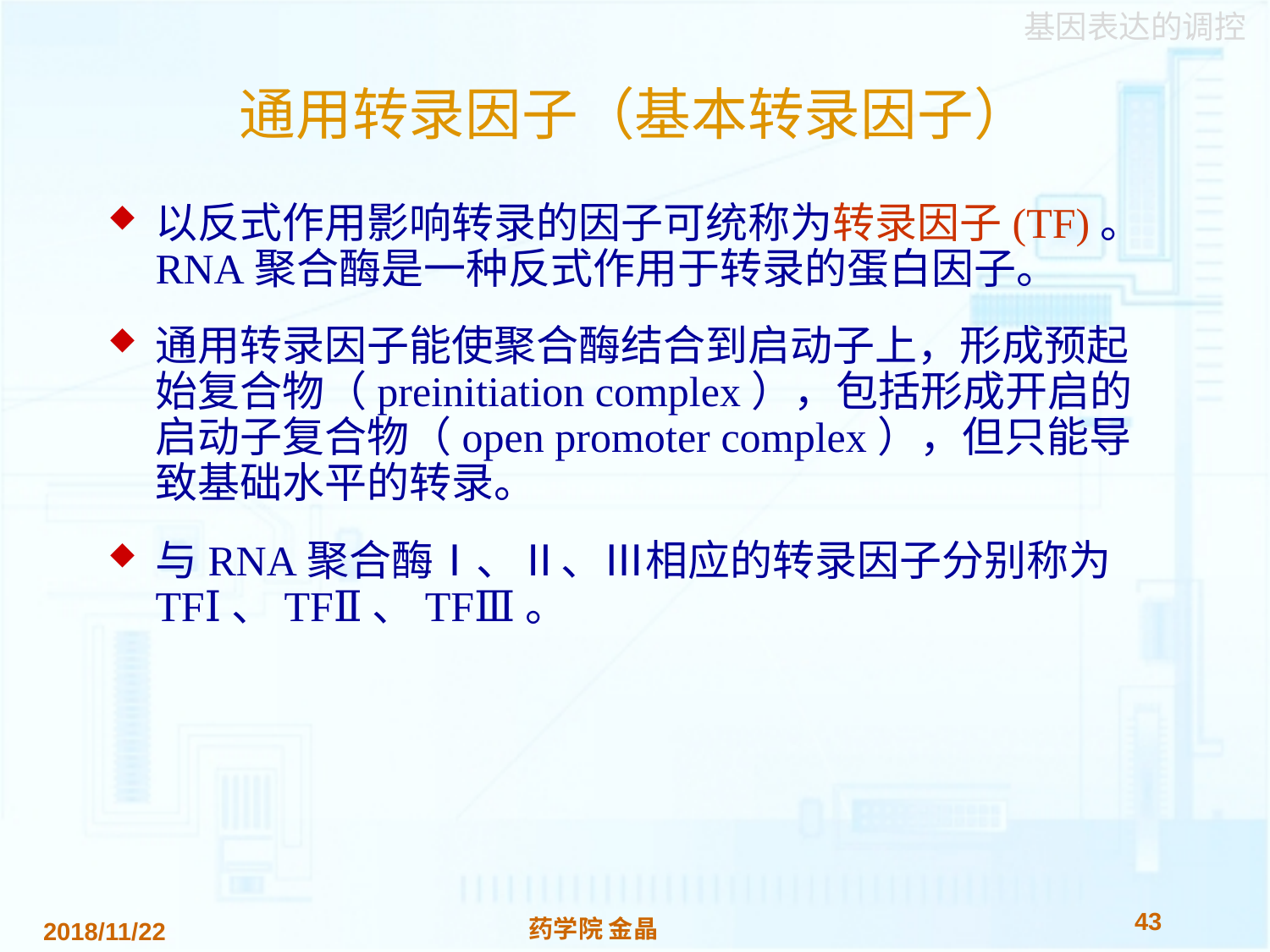

# 通用转录因子（基本转录因子）
以反式作用影响转录的因子可统称为转录因子(TF)。RNA聚合酶是一种反式作用于转录的蛋白因子。
通用转录因子能使聚合酶结合到启动子上，形成预起始复合物（preinitiation complex），包括形成开启的启动子复合物（open promoter complex），但只能导致基础水平的转录。
与RNA聚合酶Ⅰ、Ⅱ、Ⅲ相应的转录因子分别称为TFⅠ、TFⅡ、TFⅢ。
43
药学院 金晶
2018/11/22